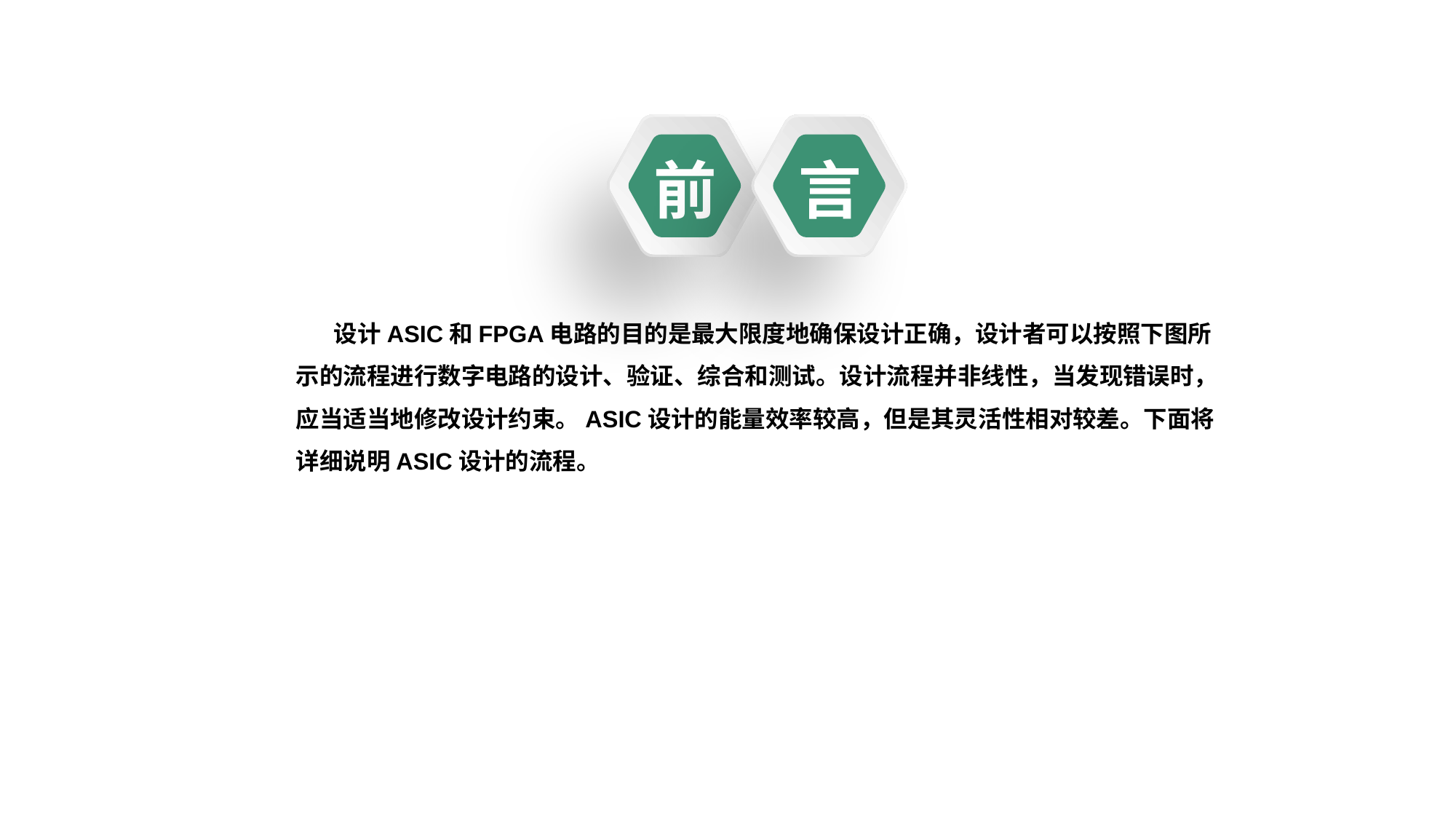

言

前
       设计ASIC和FPGA电路的目的是最大限度地确保设计正确，设计者可以按照下图所示的流程进行数字电路的设计、验证、综合和测试。设计流程并非线性，当发现错误时，应当适当地修改设计约束。ASIC设计的能量效率较高，但是其灵活性相对较差。下面将详细说明ASIC设计的流程。